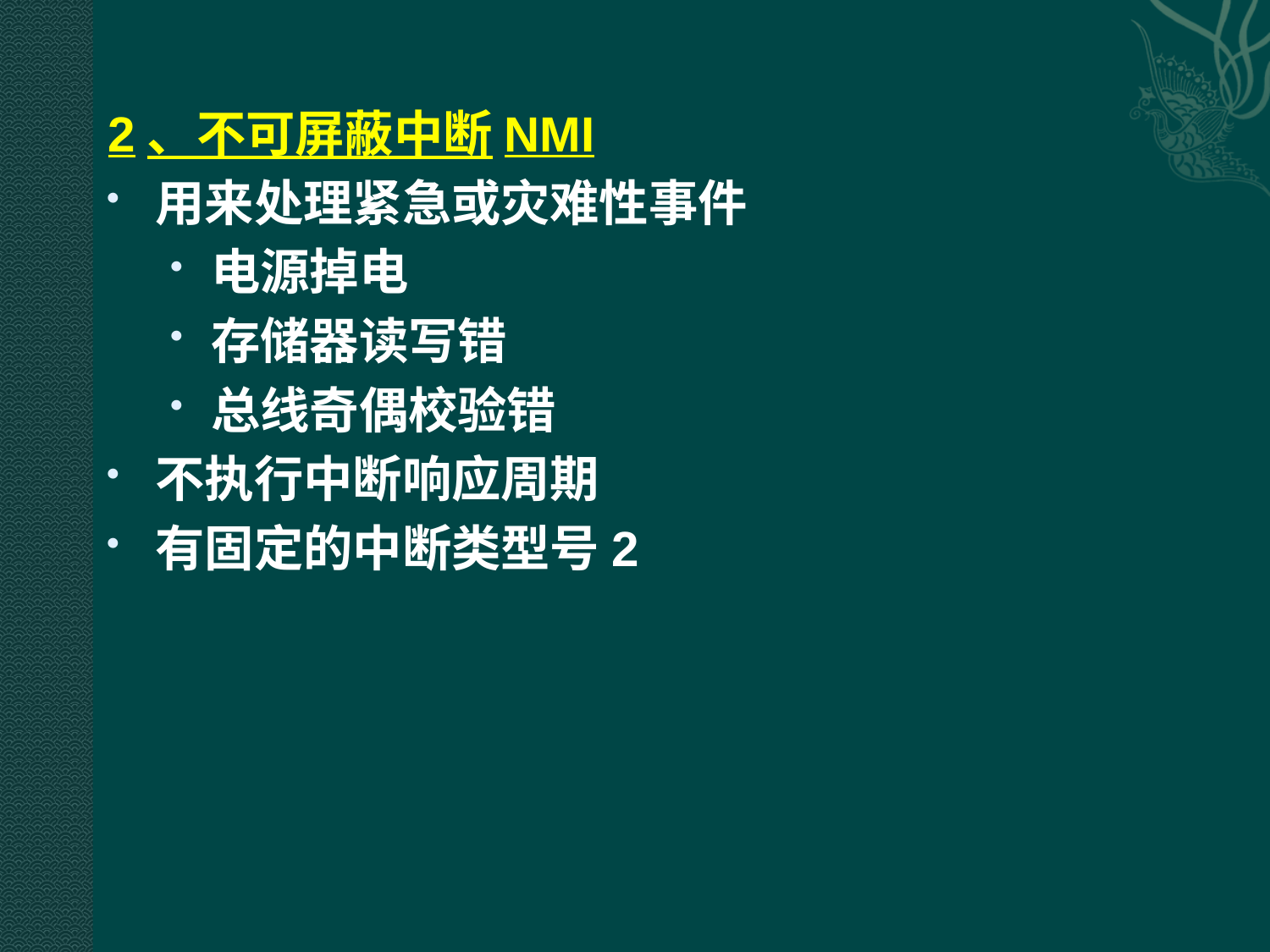

2、不可屏蔽中断NMI
用来处理紧急或灾难性事件
电源掉电
存储器读写错
总线奇偶校验错
不执行中断响应周期
有固定的中断类型号2